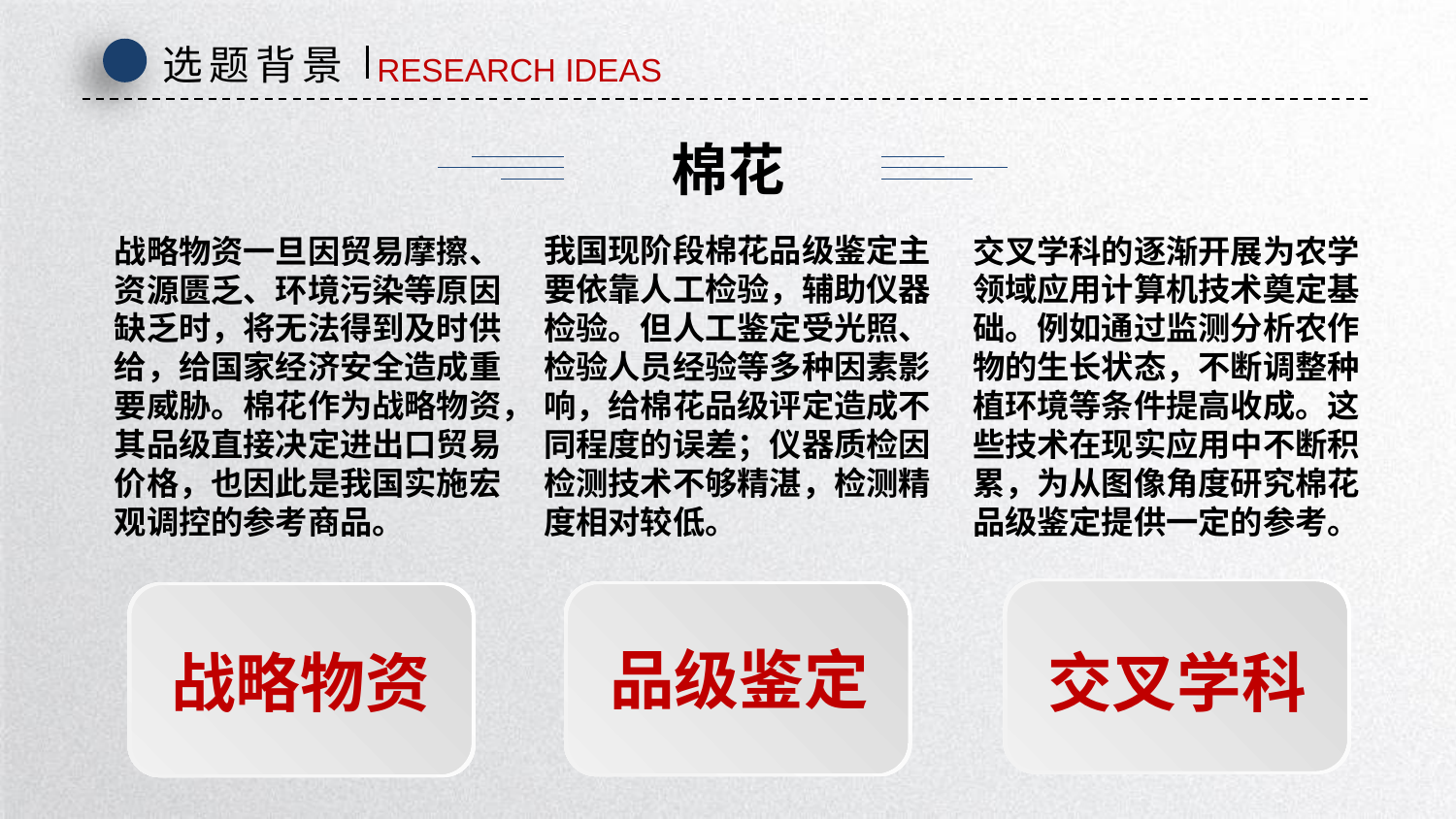

选题背景

RESEARCH IDEAS
棉花

我国现阶段棉花品级鉴定主要依靠人工检验，辅助仪器检验。但人工鉴定受光照、检验人员经验等多种因素影响，给棉花品级评定造成不同程度的误差；仪器质检因检测技术不够精湛，检测精度相对较低。
交叉学科的逐渐开展为农学领域应用计算机技术奠定基础。例如通过监测分析农作物的生长状态，不断调整种植环境等条件提高收成。这些技术在现实应用中不断积累，为从图像角度研究棉花品级鉴定提供一定的参考。
战略物资一旦因贸易摩擦、资源匮乏、环境污染等原因缺乏时，将无法得到及时供给，给国家经济安全造成重要威胁。棉花作为战略物资，其品级直接决定进出口贸易价格，也因此是我国实施宏观调控的参考商品。

战略物资
品级鉴定
交叉学科